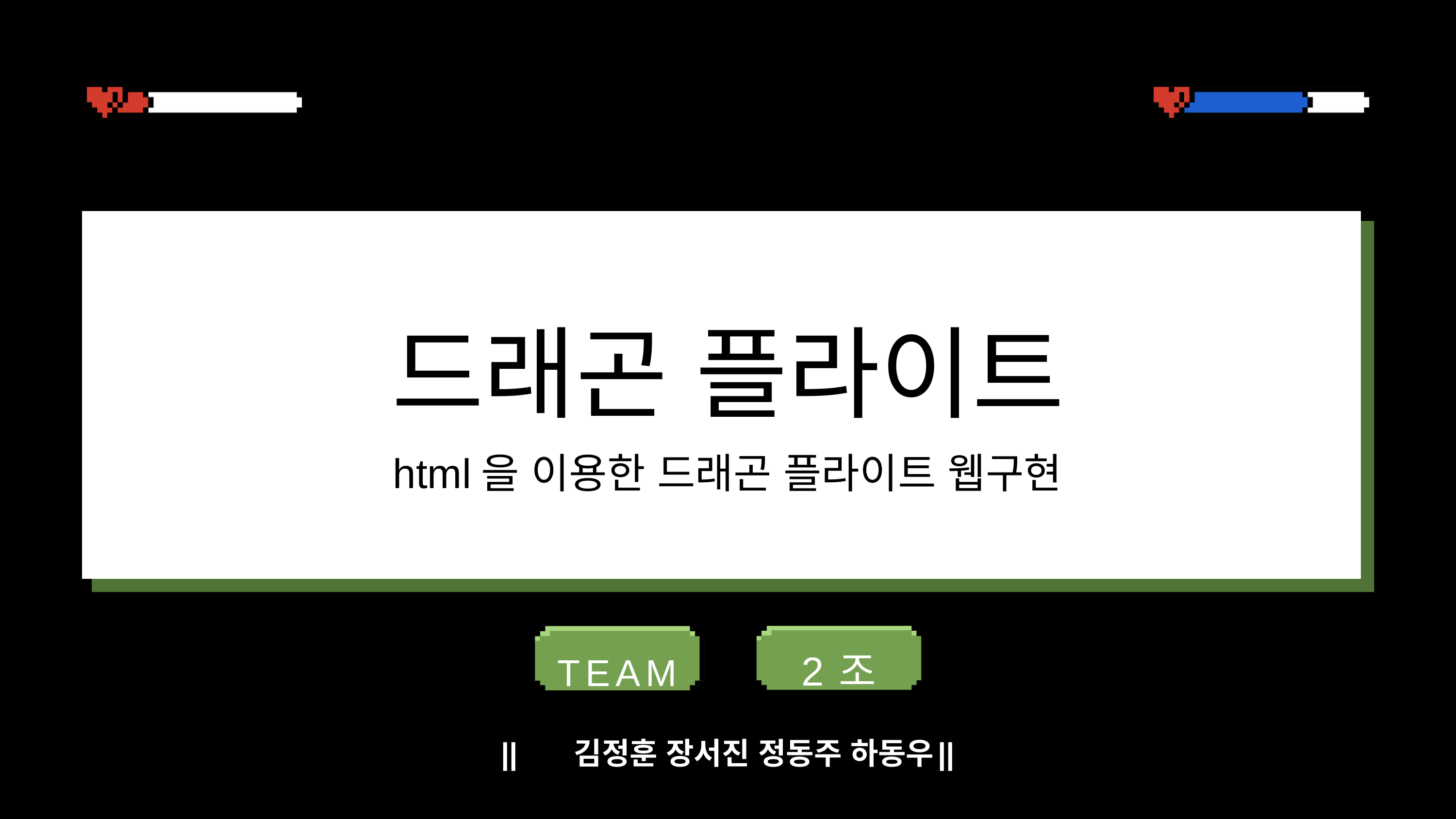

드래곤 플라이트
html을 이용한 드래곤 플라이트 웹구현

TEAM
2조
||	김정훈 장서진 정동주 하동우	||